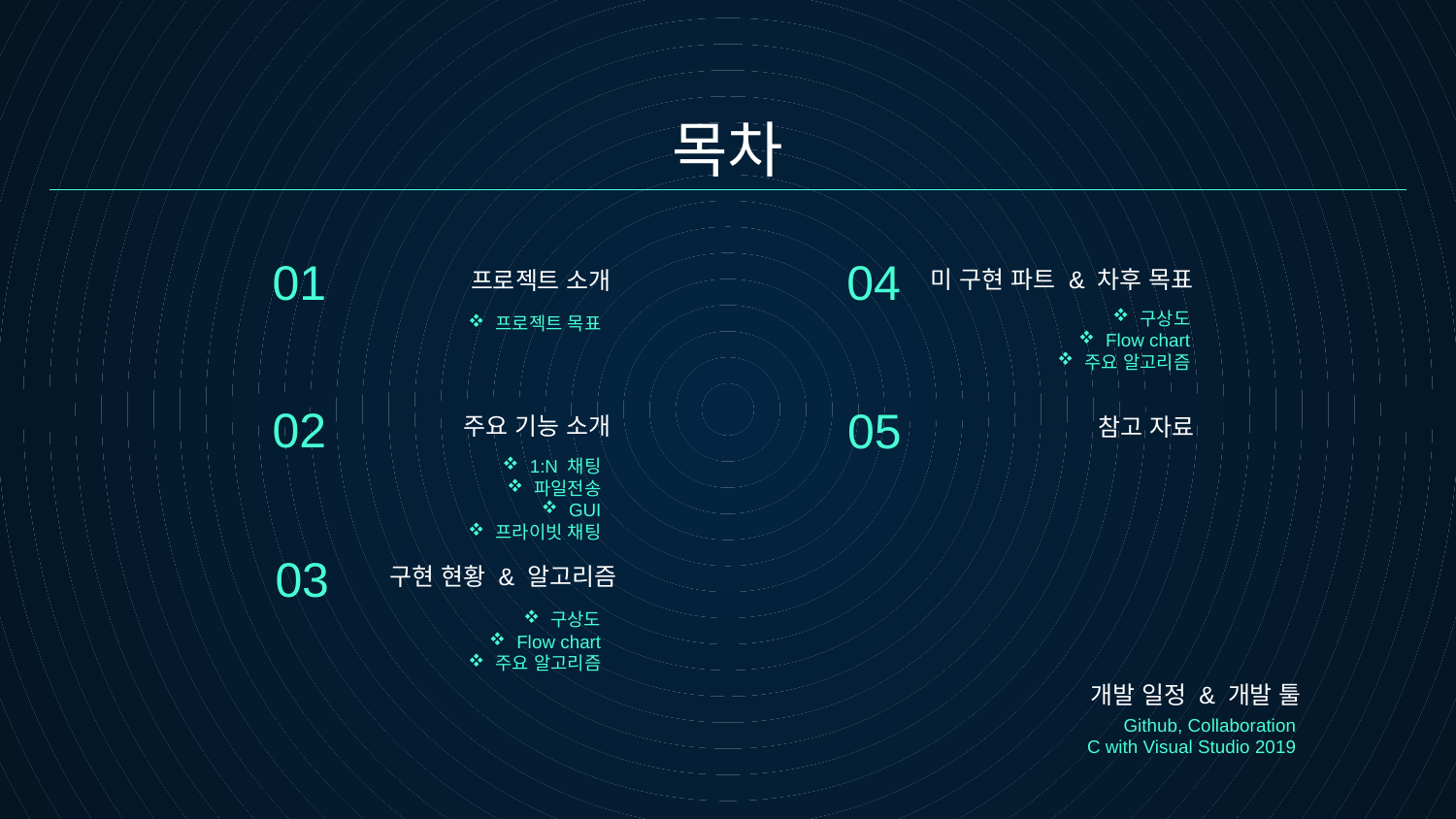

# 목차
01
04
 미 구현 파트 & 차후 목표
프로젝트 소개
구상도
Flow chart
주요 알고리즘
프로젝트 목표
02
05
주요 기능 소개
참고 자료
1:N 채팅
파일전송
GUI
프라이빗 채팅

03
구현 현황 & 알고리즘
구상도
Flow chart
주요 알고리즘
개발 일정 & 개발 툴
Github, Collaboration
C with Visual Studio 2019